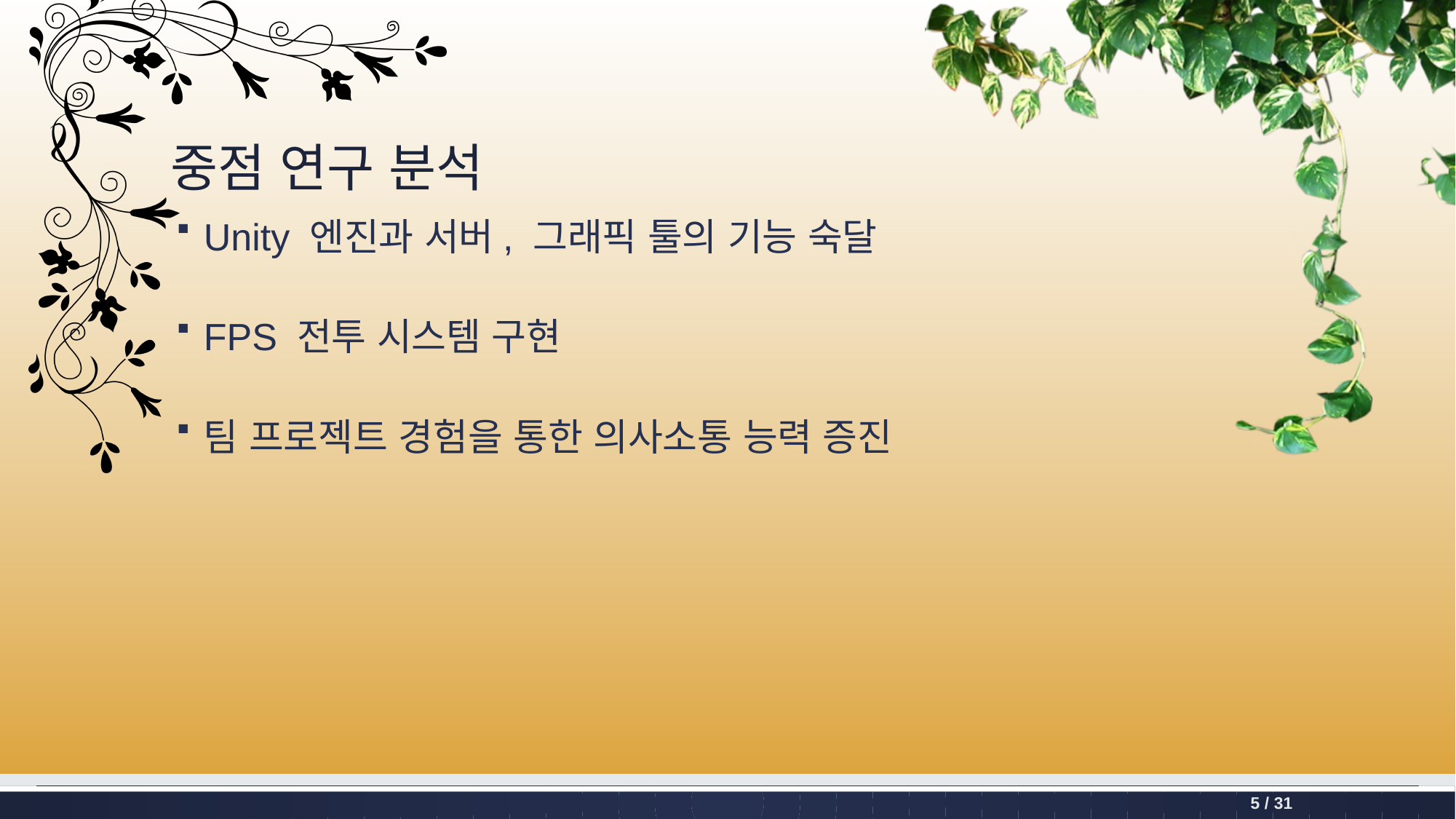

# 중점 연구 분석
Unity 엔진과 서버, 그래픽 툴의 기능 숙달

FPS 전투 시스템 구현

팀 프로젝트 경험을 통한 의사소통 능력 증진

5 / 31